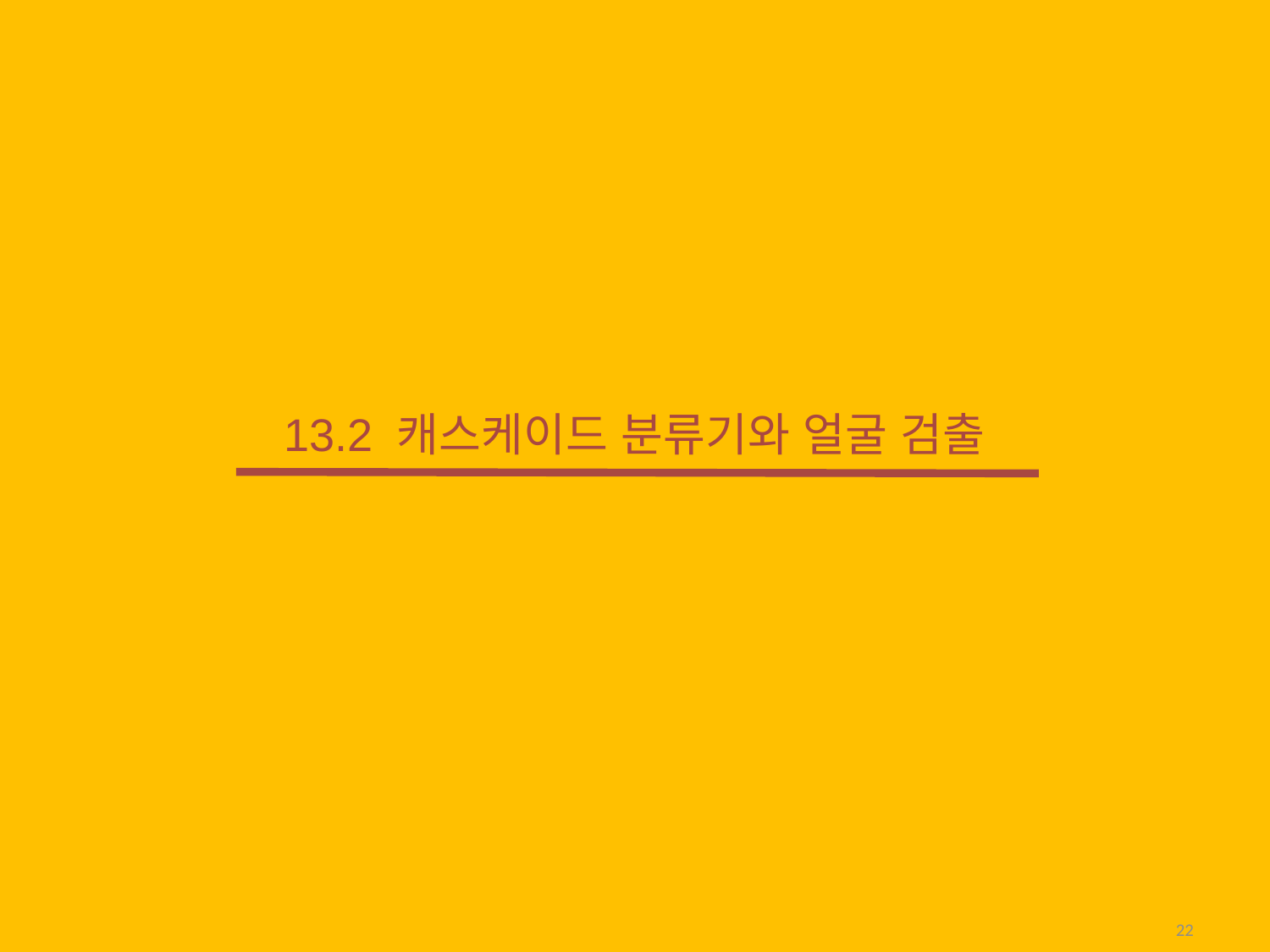

# 13.2 캐스케이드 분류기와 얼굴 검출
22